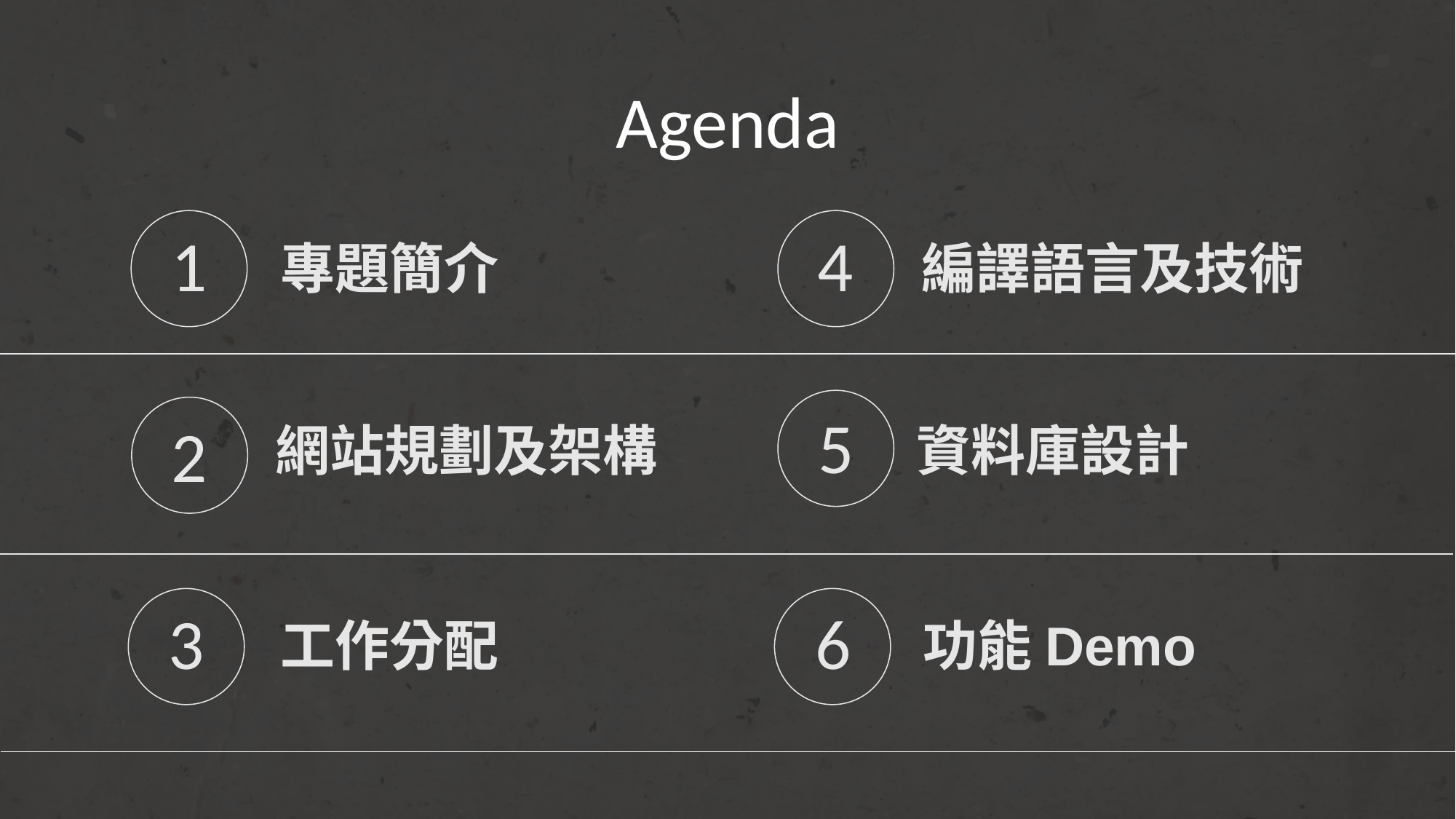

# Agenda

1
4
專題簡介
編譯語言及技術

5
2
網站規劃及架構
資料庫設計

6
3
工作分配
功能Demo